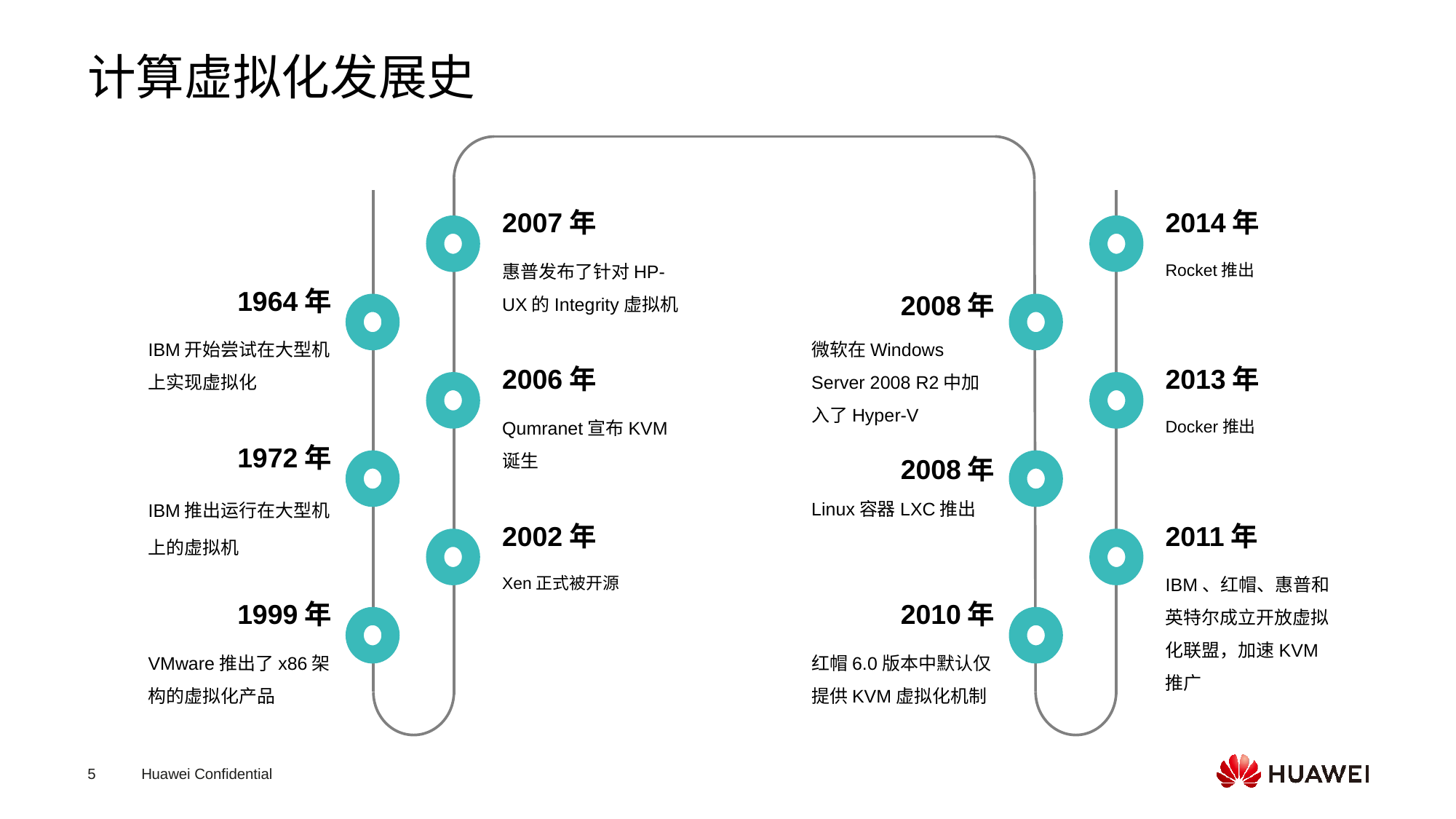

# 计算虚拟化发展史

2007年
惠普发布了针对HP-UX的Integrity虚拟机

2014年
Rocket推出

1964年
IBM开始尝试在大型机上实现虚拟化

2008年
微软在Windows Server 2008 R2中加入了Hyper-V

2008年
Linux容器LXC推出
2006年
Qumranet宣布KVM诞生

2013年
Docker推出

1972年
IBM推出运行在大型机上的虚拟机

2002年
Xen正式被开源

2011年
IBM、红帽、惠普和英特尔成立开放虚拟化联盟，加速KVM推广

1999年
VMware推出了x86架构的虚拟化产品

2010年
红帽6.0版本中默认仅提供KVM虚拟化机制